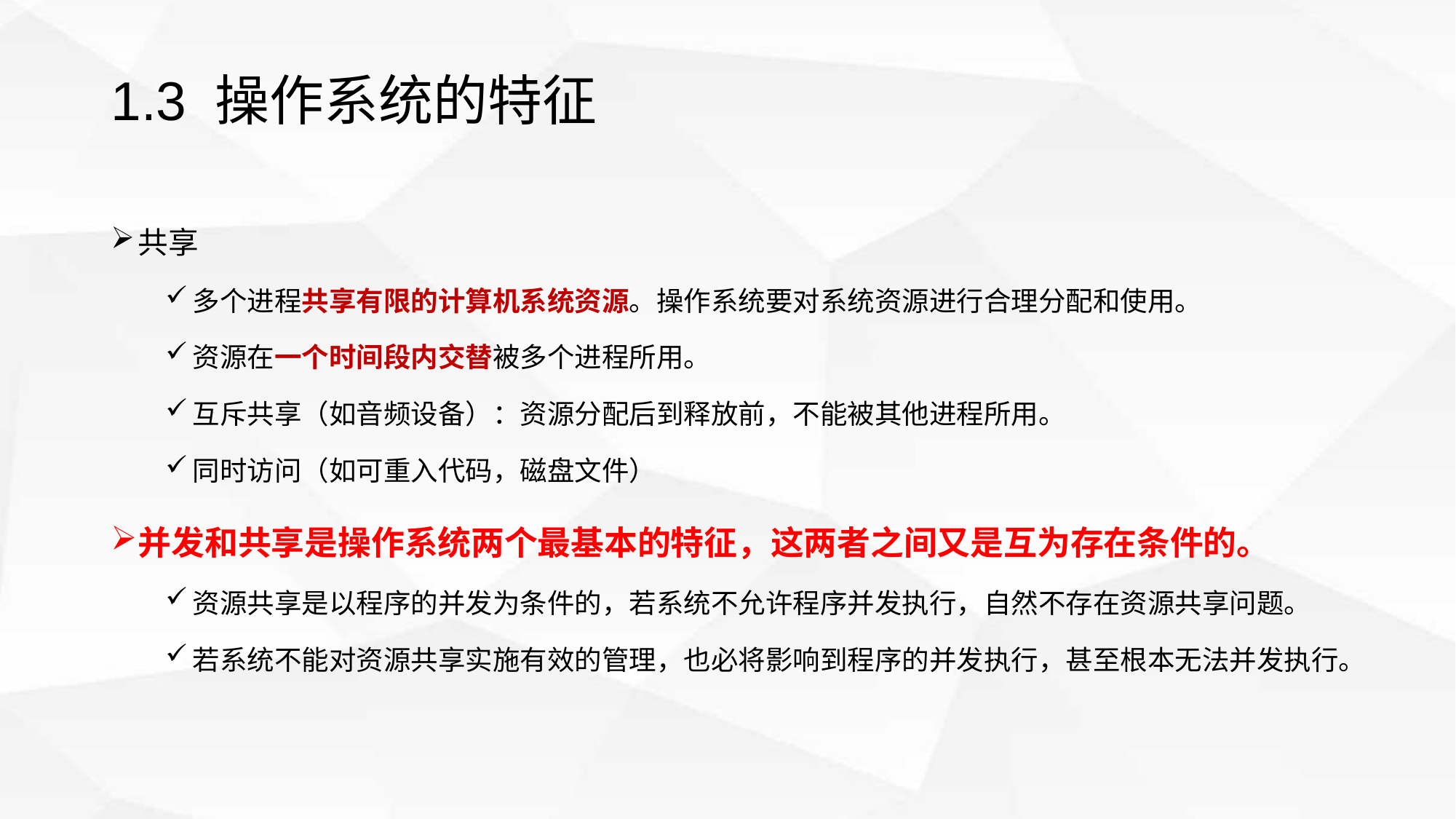

# 1.3 操作系统的特征
共享
多个进程共享有限的计算机系统资源。操作系统要对系统资源进行合理分配和使用。
资源在一个时间段内交替被多个进程所用。
互斥共享（如音频设备）：资源分配后到释放前，不能被其他进程所用。
同时访问（如可重入代码，磁盘文件）
并发和共享是操作系统两个最基本的特征，这两者之间又是互为存在条件的。
资源共享是以程序的并发为条件的，若系统不允许程序并发执行，自然不存在资源共享问题。
若系统不能对资源共享实施有效的管理，也必将影响到程序的并发执行，甚至根本无法并发执行。